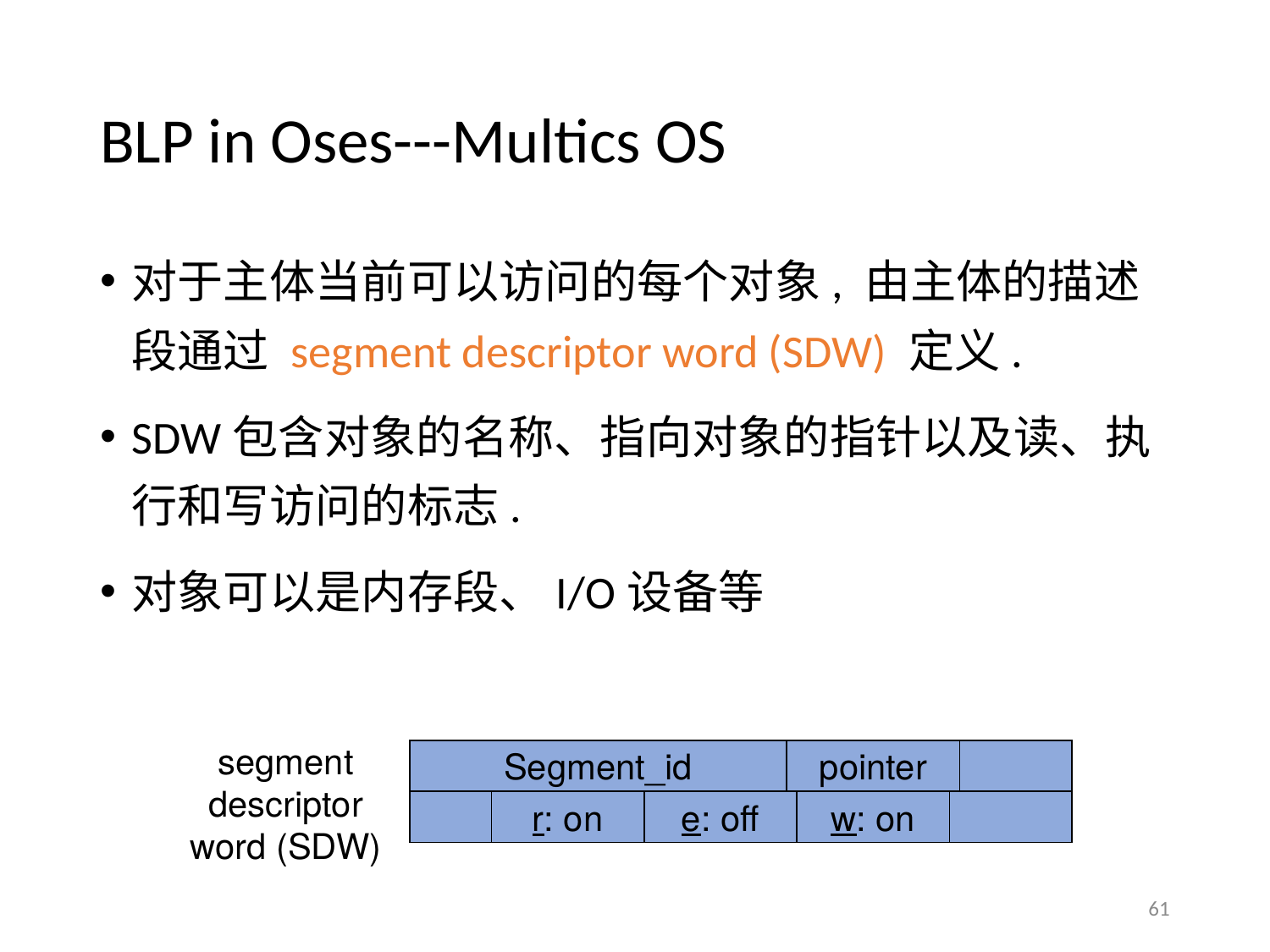

# BLP in Oses---Multics OS
对于主体当前可以访问的每个对象, 由主体的描述段通过 segment descriptor word (SDW) 定义.
SDW包含对象的名称、指向对象的指针以及读、执行和写访问的标志.
对象可以是内存段、I/O设备等
segment
descriptor
word (SDW)
Segment_id
pointer

r: on
e: off
w: on

61